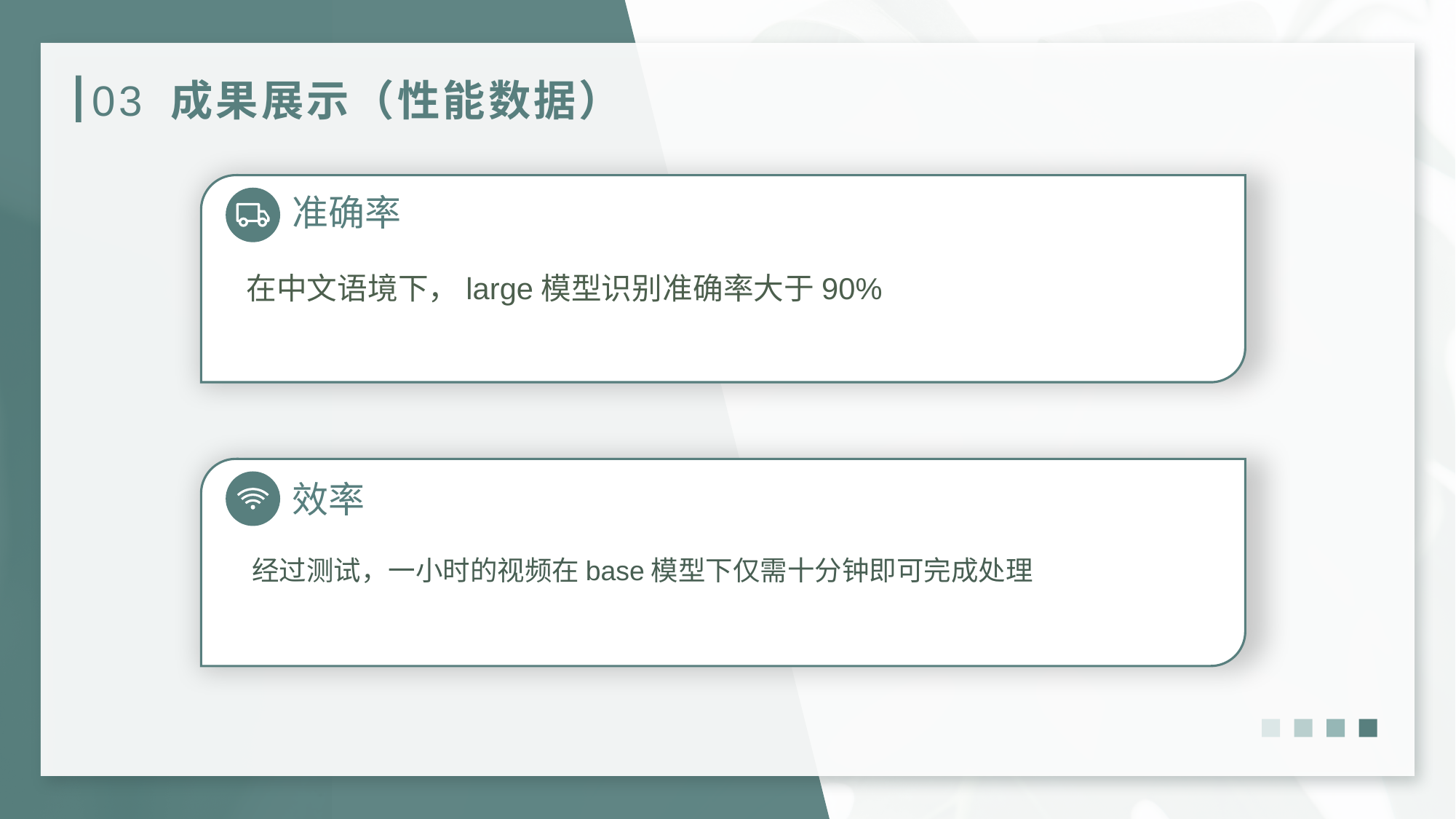

# 03 成果展示（性能数据）

准确率
在中文语境下，large模型识别准确率大于90%

效率
经过测试，一小时的视频在base模型下仅需十分钟即可完成处理